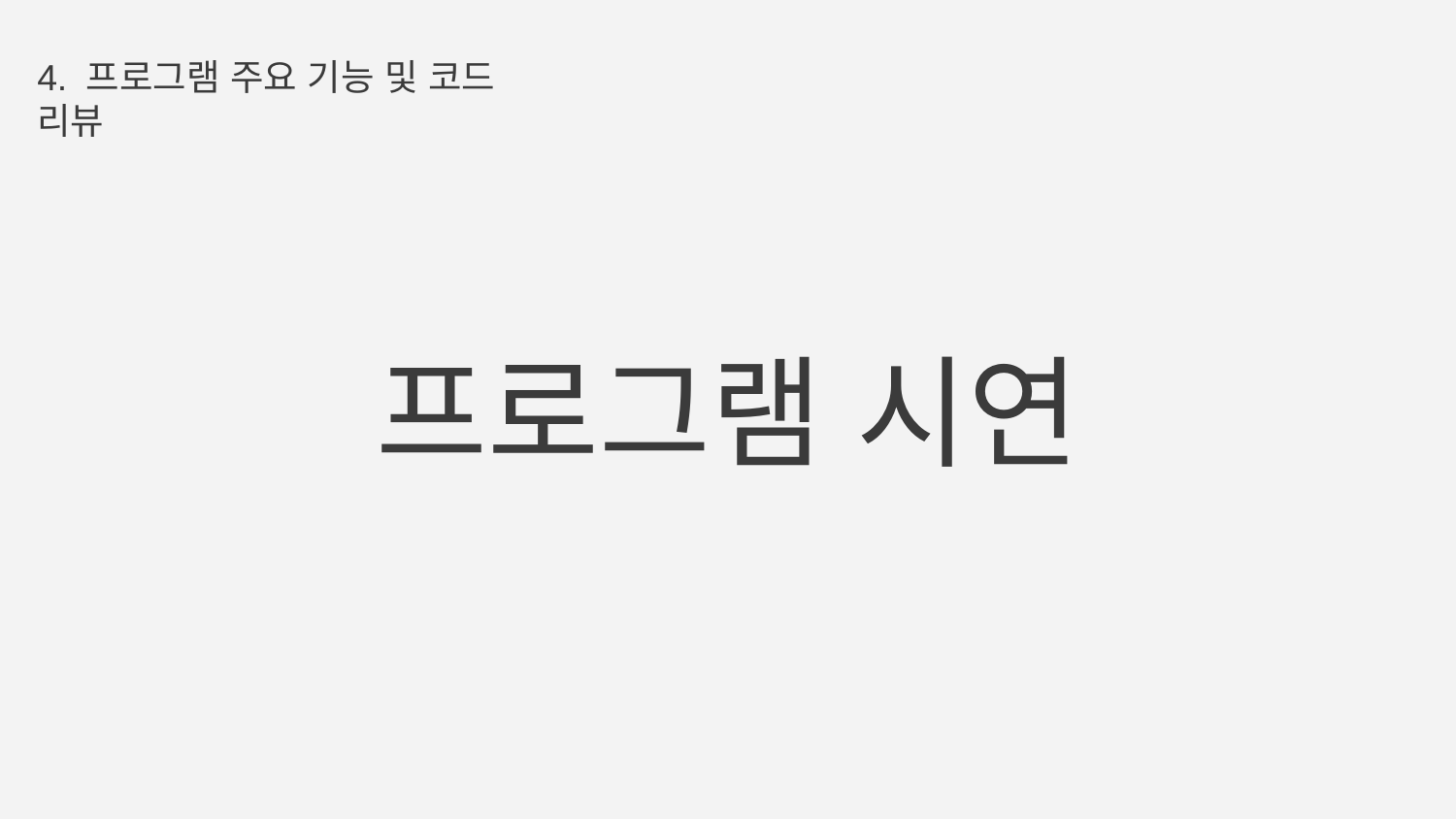

4. 프로그램 주요 기능 및 코드 리뷰
프로그램 시연